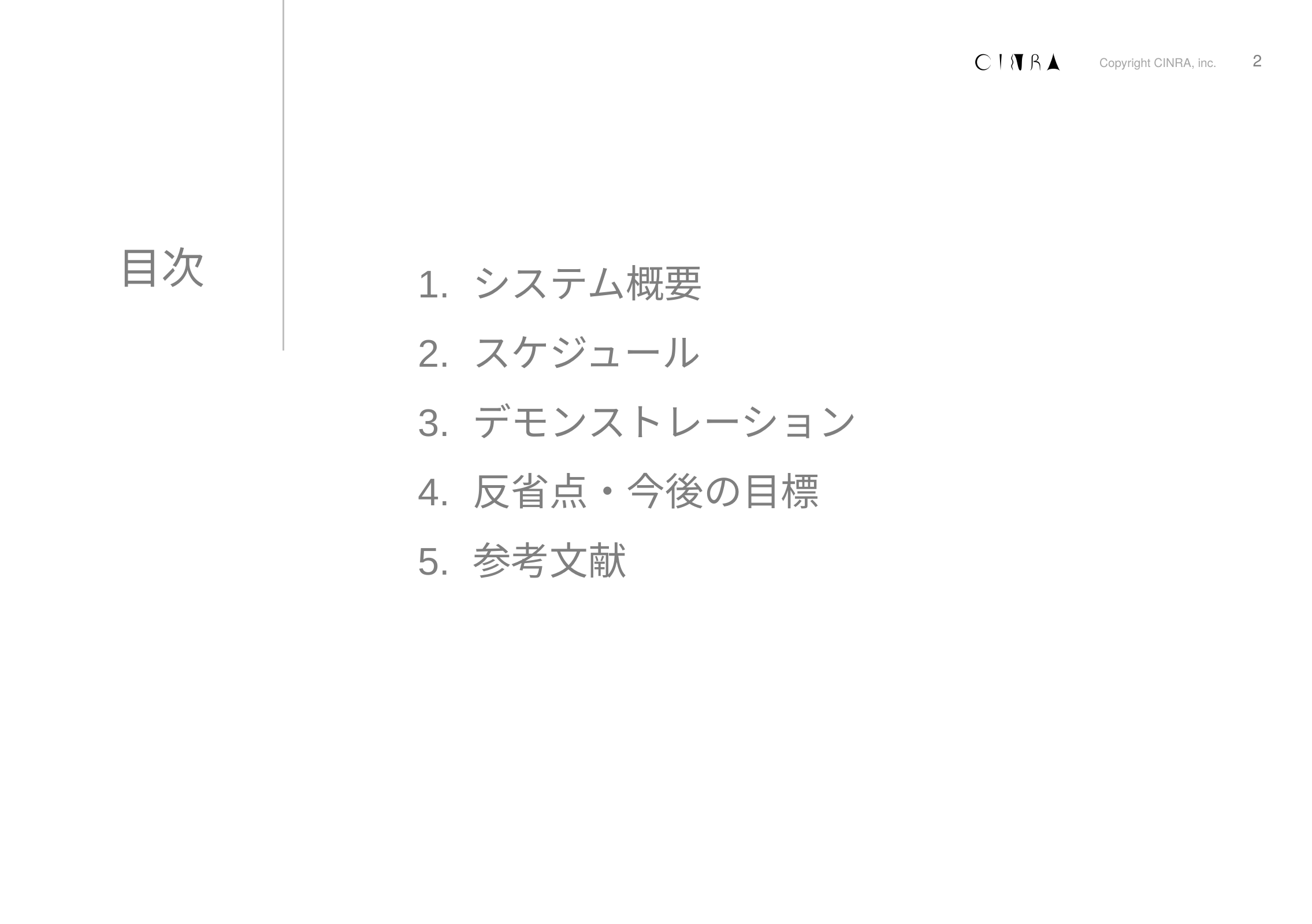

2
システム概要
スケジュール
デモンストレーション
反省点・今後の目標
参考文献
目次